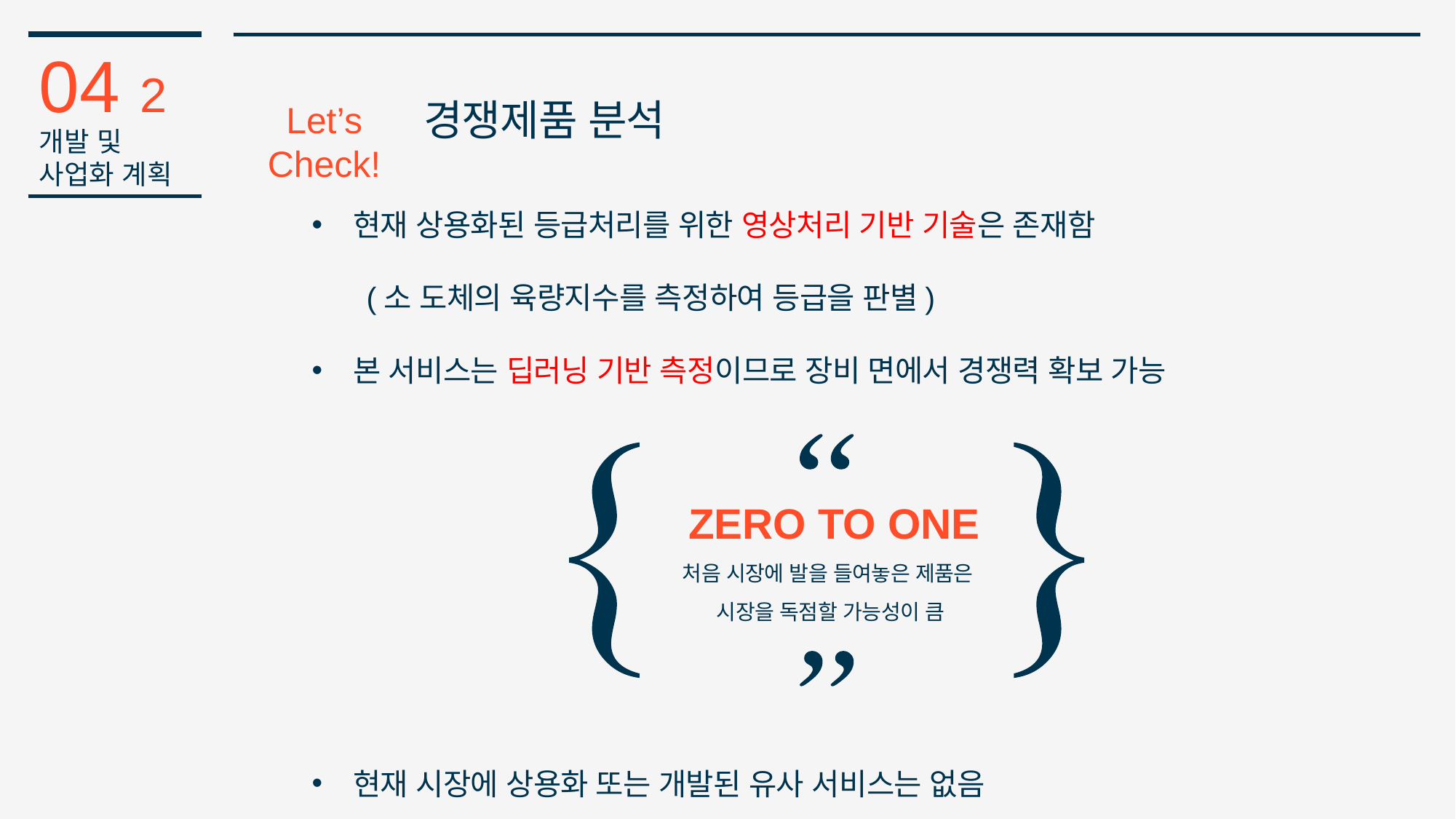

04 2
개발 및
사업화 계획
경쟁제품 분석
Let’s Check!
현재 상용화된 등급처리를 위한 영상처리 기반 기술은 존재함
(소 도체의 육량지수를 측정하여 등급을 판별)
본 서비스는 딥러닝 기반 측정이므로 장비 면에서 경쟁력 확보 가능

 ZERO TO ONE
처음 시장에 발을 들여놓은 제품은
시장을 독점할 가능성이 큼
현재 시장에 상용화 또는 개발된 유사 서비스는 없음